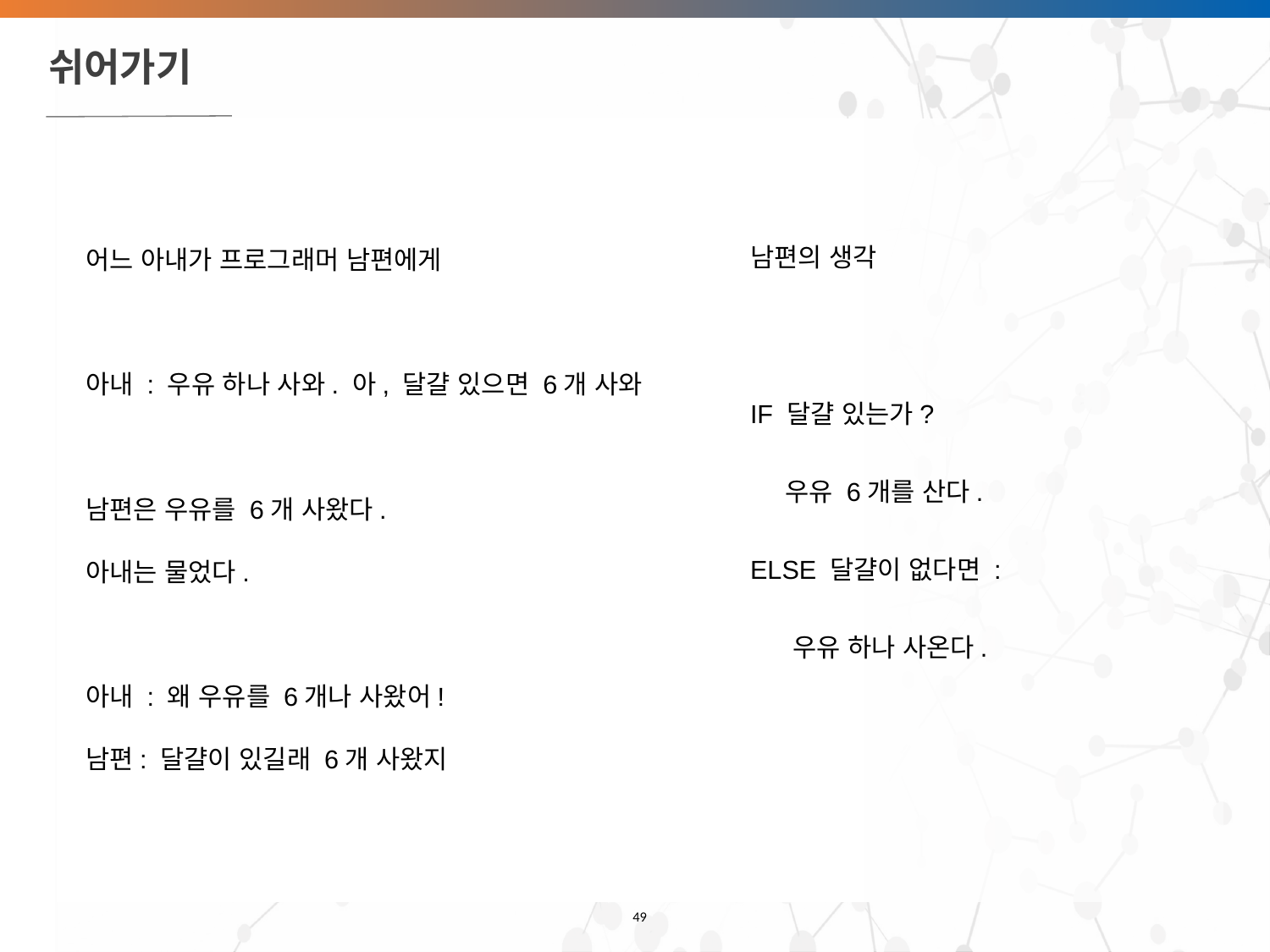

# 쉬어가기
남편의 생각

IF 달걀 있는가?
    우유 6개를 산다.
ELSE 달걀이 없다면 :
     우유 하나 사온다.
어느 아내가 프로그래머 남편에게

아내 : 우유 하나 사와. 아, 달걀 있으면 6개 사와

남편은 우유를 6개 사왔다.
아내는 물었다.

아내 : 왜 우유를 6개나 사왔어!
남편: 달걀이 있길래 6개 사왔지
49